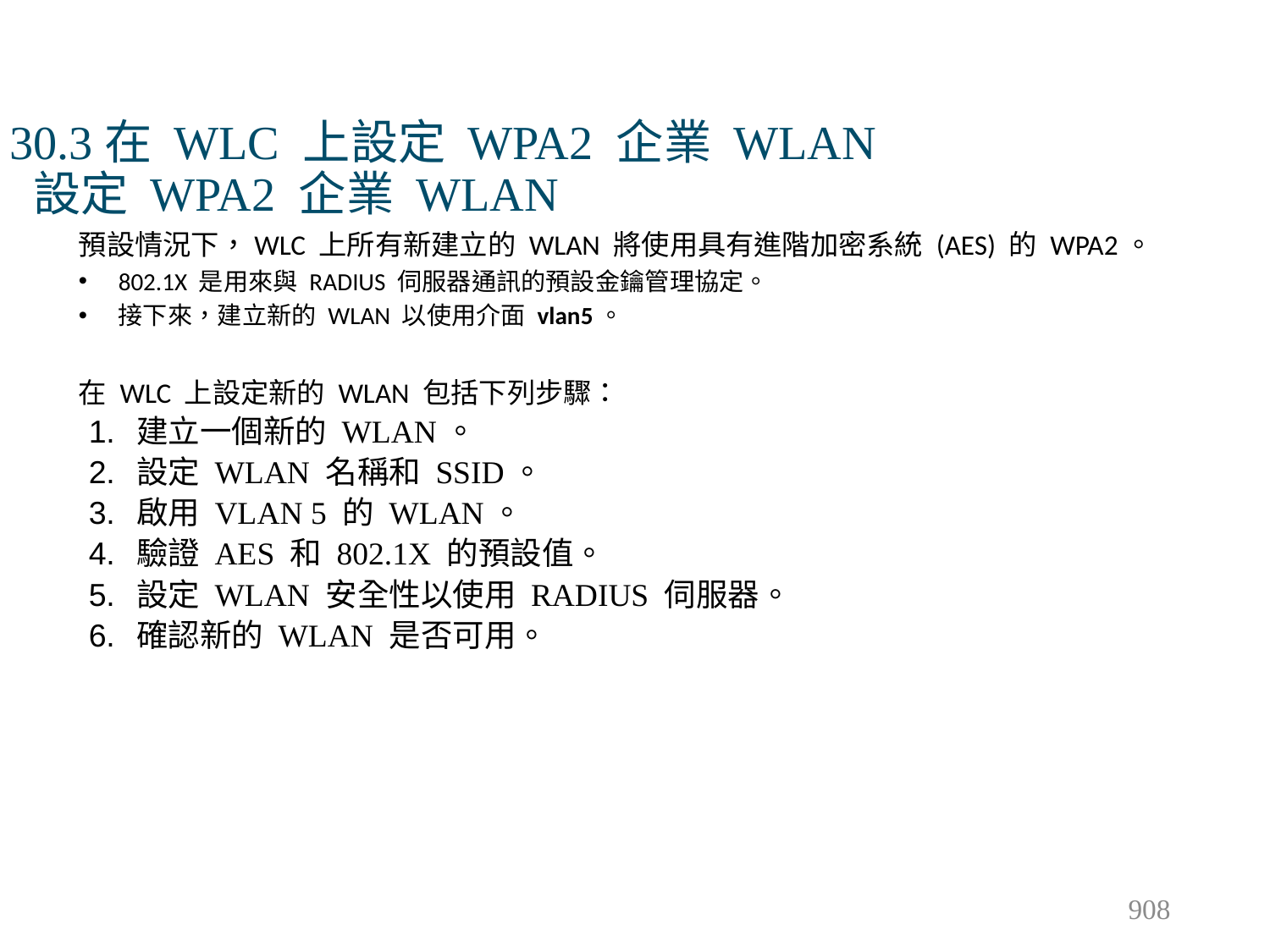

# 30.3在 WLC 上設定 WPA2 企業 WLAN 設定 WPA2 企業 WLAN
預設情況下，WLC 上所有新建立的 WLAN 將使用具有進階加密系統 (AES) 的 WPA2。
802.1X 是用來與 RADIUS 伺服器通訊的預設金鑰管理協定。
接下來，建立新的 WLAN 以使用介面 vlan5。

在 WLC 上設定新的 WLAN 包括下列步驟：
建立一個新的 WLAN。
設定 WLAN 名稱和 SSID。
啟用 VLAN 5 的 WLAN。
驗證 AES 和 802.1X 的預設值。
設定 WLAN 安全性以使用 RADIUS 伺服器。
確認新的 WLAN 是否可用。

908